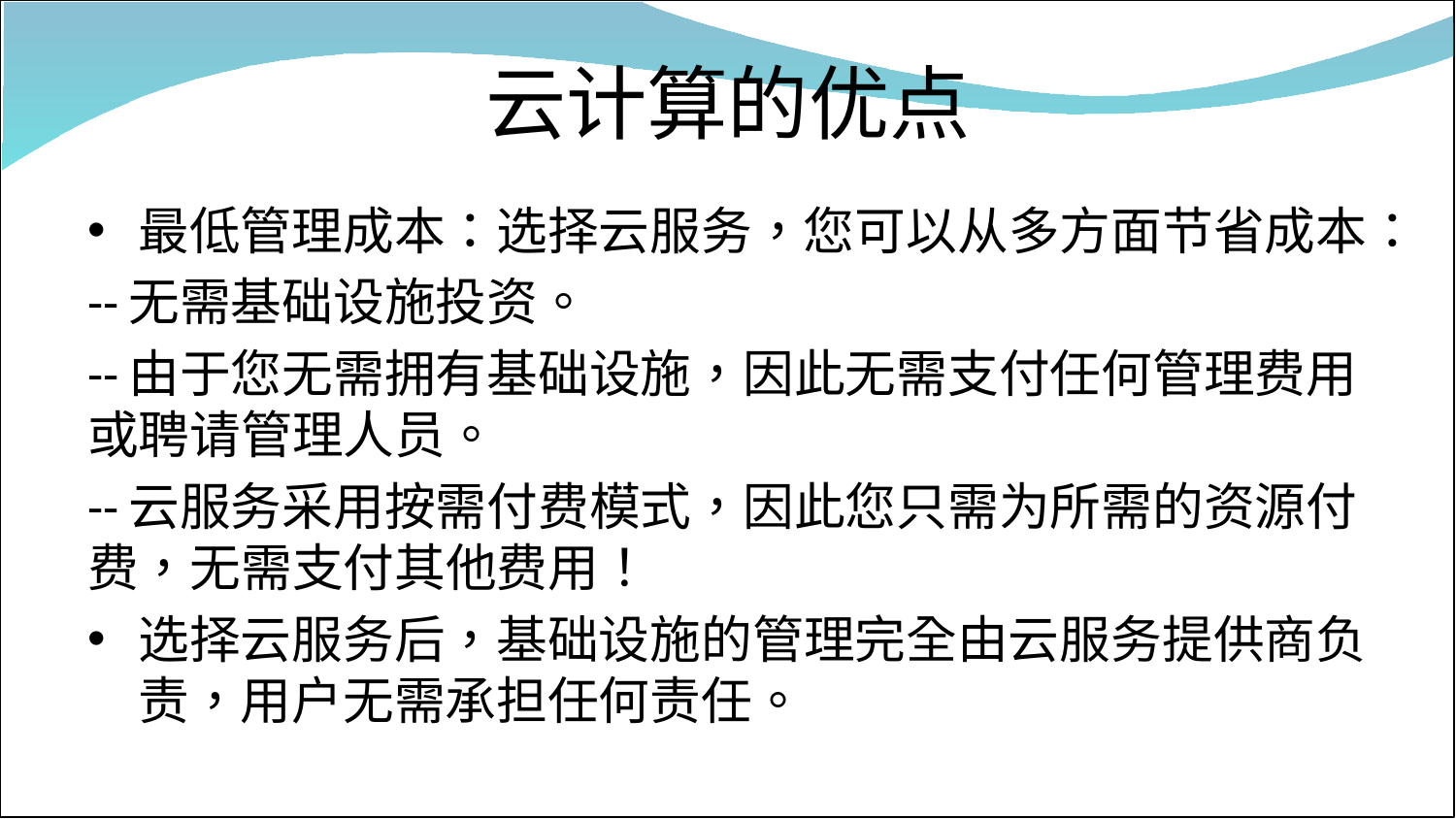

# 云计算的优点
最低管理成本：选择云服务，您可以从多方面节省成本：
--无需基础设施投资。
--由于您无需拥有基础设施，因此无需支付任何管理费用或聘请管理人员。
--云服务采用按需付费模式，因此您只需为所需的资源付费，无需支付其他费用！
选择云服务后，基础设施的管理完全由云服务提供商负责，用户无需承担任何责任。